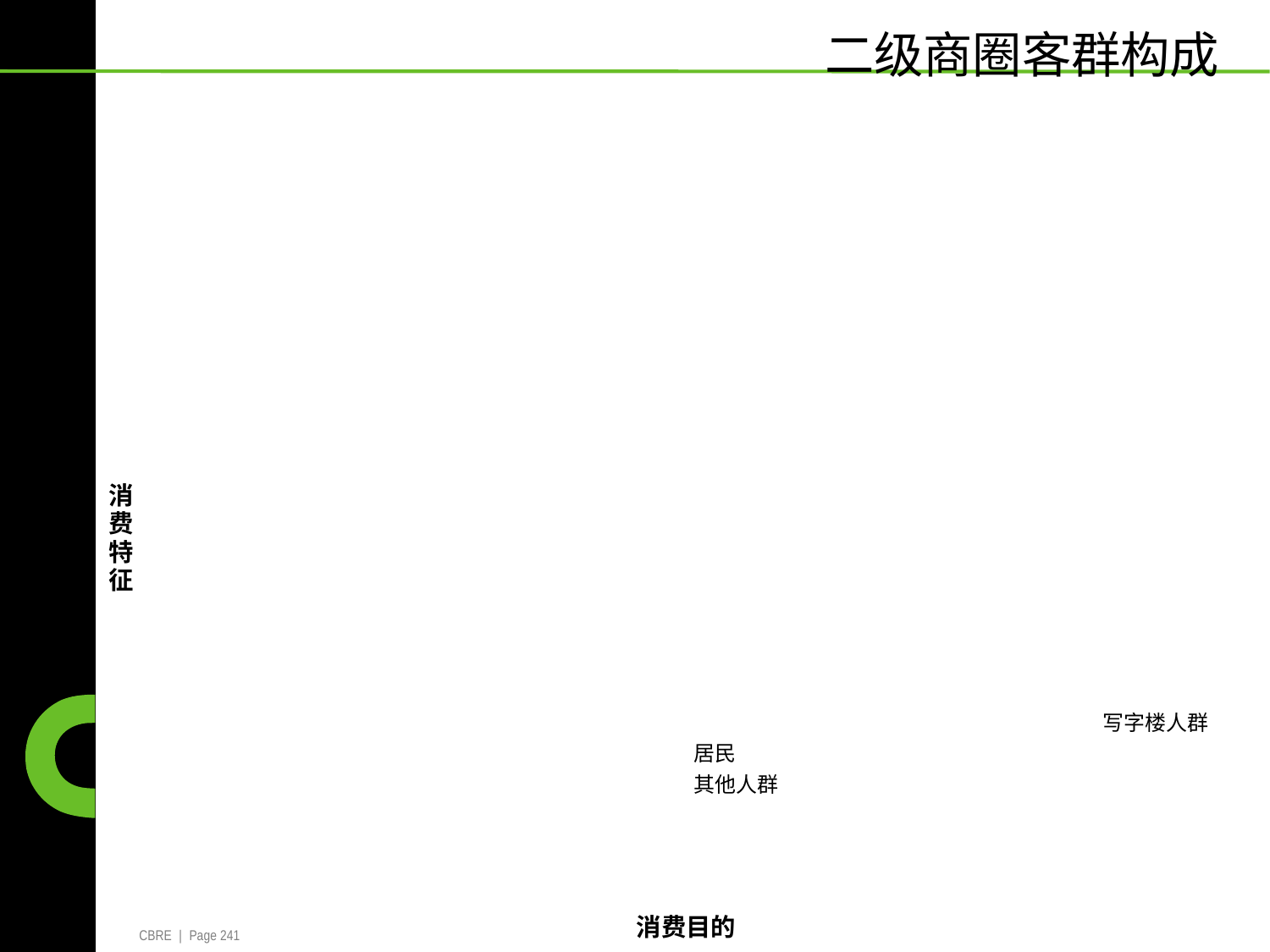

二级商圈客群构成

消
费
特
征

|  | 企业 商务客 高管 中高层 |
| --- | --- |
| 中产家庭 | 管理者 普通白领高校学生 写字楼人群 居民 其他人群 |

消费目的
CBRE  |  Page 241